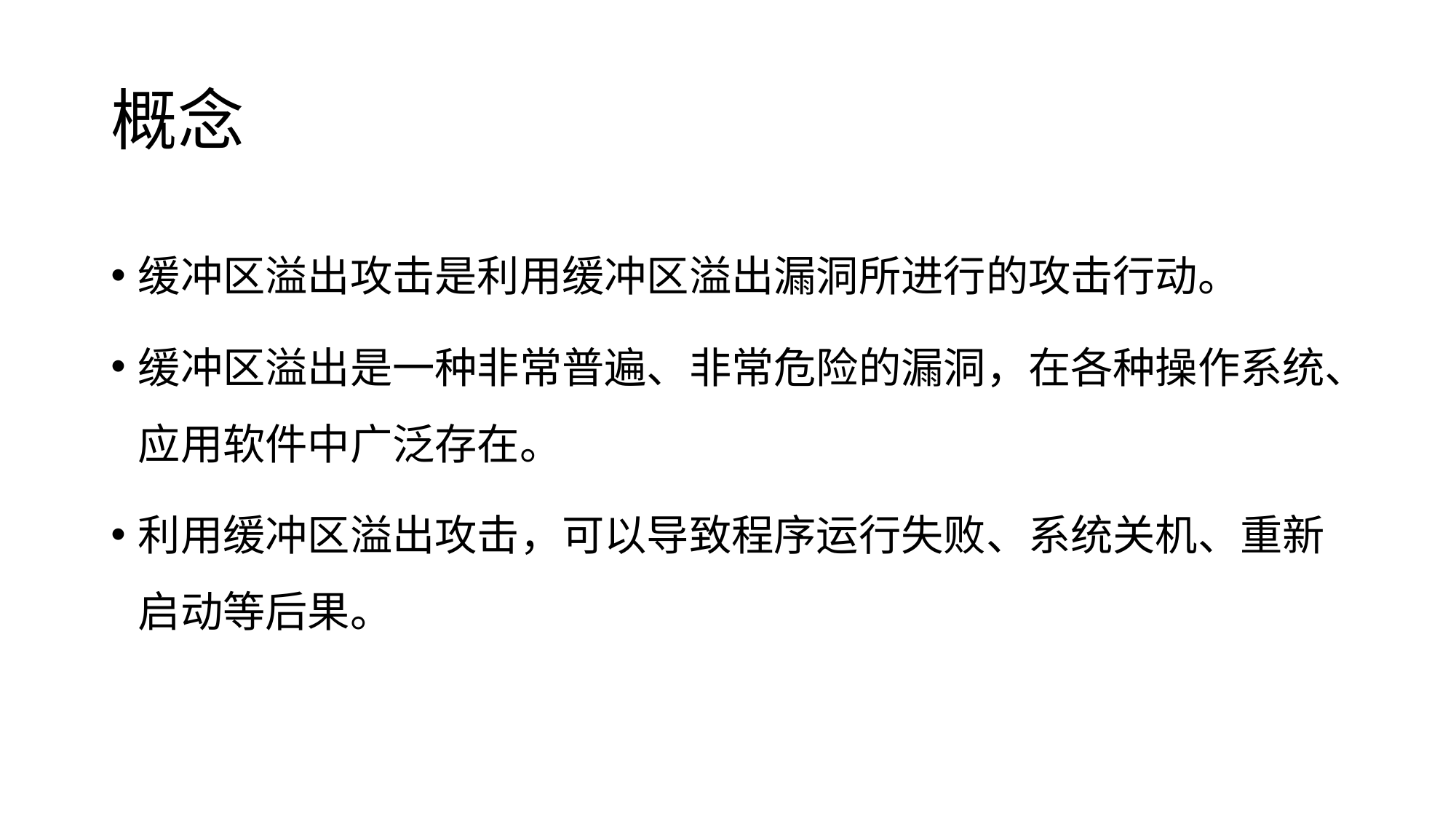

# 概念
缓冲区溢出攻击是利用缓冲区溢出漏洞所进行的攻击行动。
缓冲区溢出是一种非常普遍、非常危险的漏洞，在各种操作系统、应用软件中广泛存在。
利用缓冲区溢出攻击，可以导致程序运行失败、系统关机、重新启动等后果。